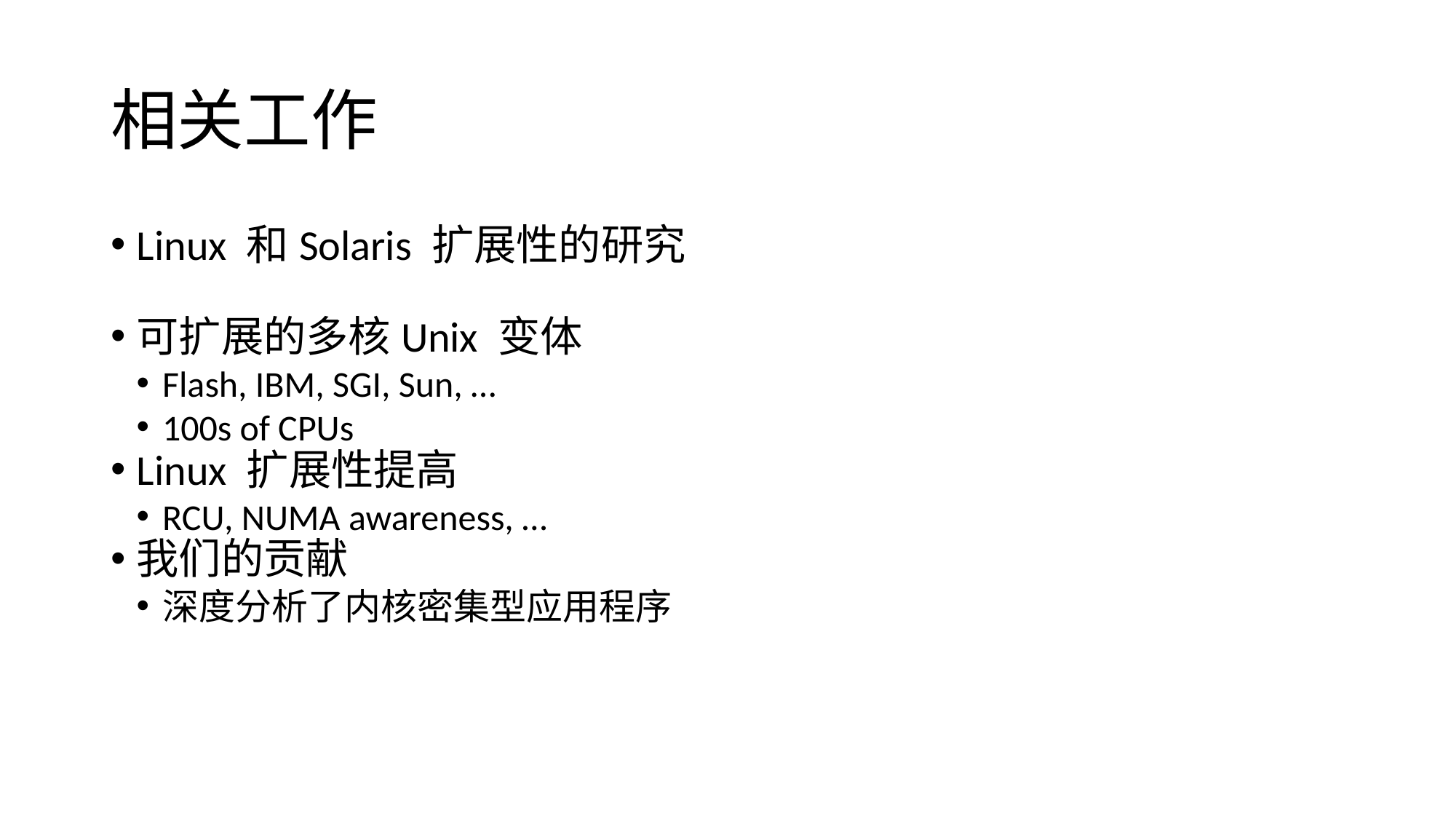

相关工作
Linux 和Solaris 扩展性的研究

可扩展的多核Unix 变体
Flash, IBM, SGI, Sun, …
100s of CPUs
Linux 扩展性提高
RCU, NUMA awareness, …
我们的贡献
深度分析了内核密集型应用程序